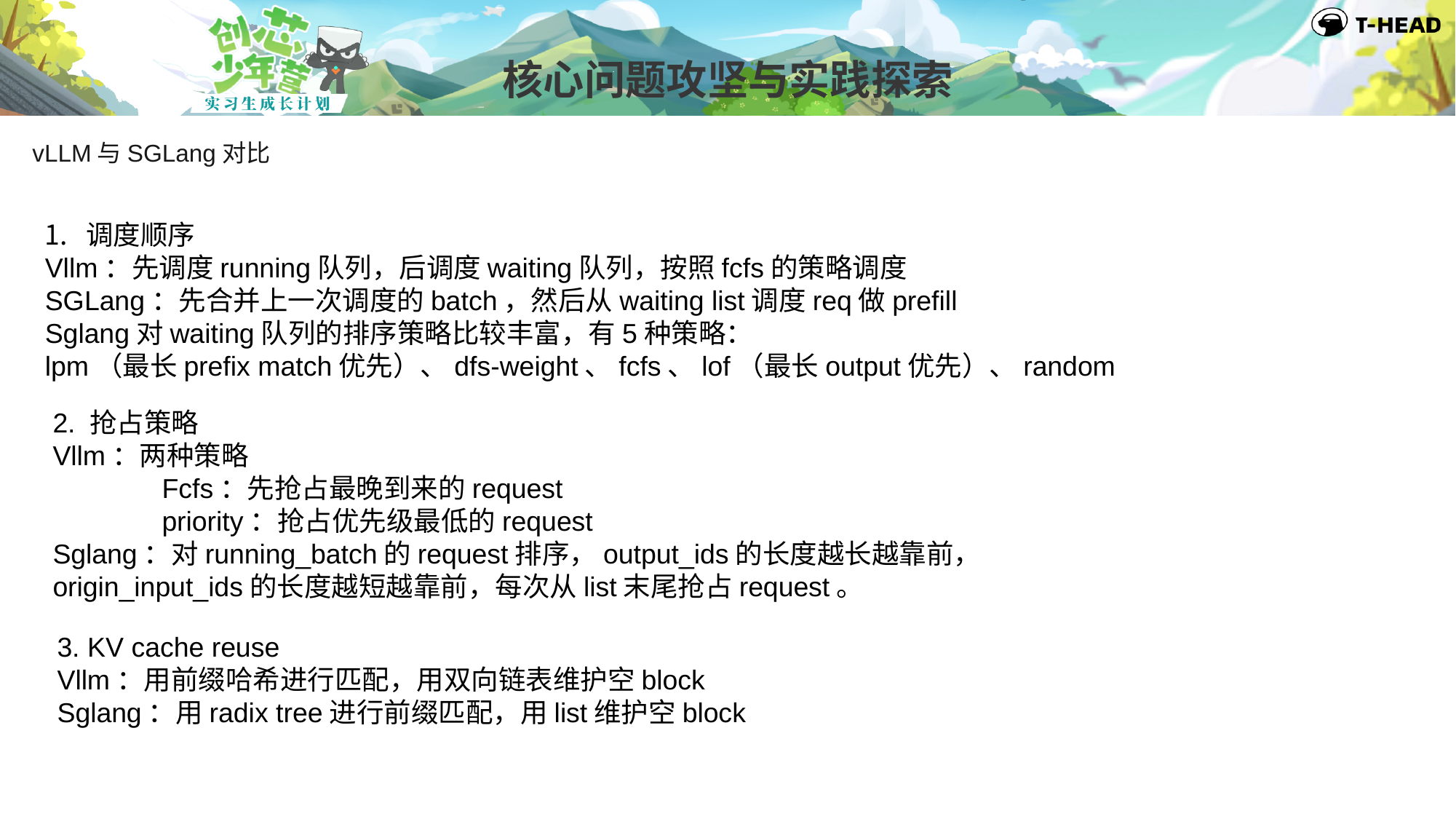

核心问题攻坚与实践探索
vLLM与SGLang对比
调度顺序
Vllm：先调度running队列，后调度waiting队列，按照fcfs的策略调度
SGLang：先合并上一次调度的batch，然后从waiting list调度req做prefill
Sglang对waiting队列的排序策略比较丰富，有5种策略：
lpm（最长prefix match优先）、dfs-weight、fcfs、lof（最长output优先）、random
2. 抢占策略
Vllm：两种策略
	Fcfs：先抢占最晚到来的request
	priority：抢占优先级最低的request
Sglang：对running_batch的request排序，output_ids的长度越长越靠前，
origin_input_ids的长度越短越靠前，每次从list末尾抢占request。

3. KV cache reuse
Vllm：用前缀哈希进行匹配，用双向链表维护空block
Sglang：用radix tree进行前缀匹配，用list维护空block